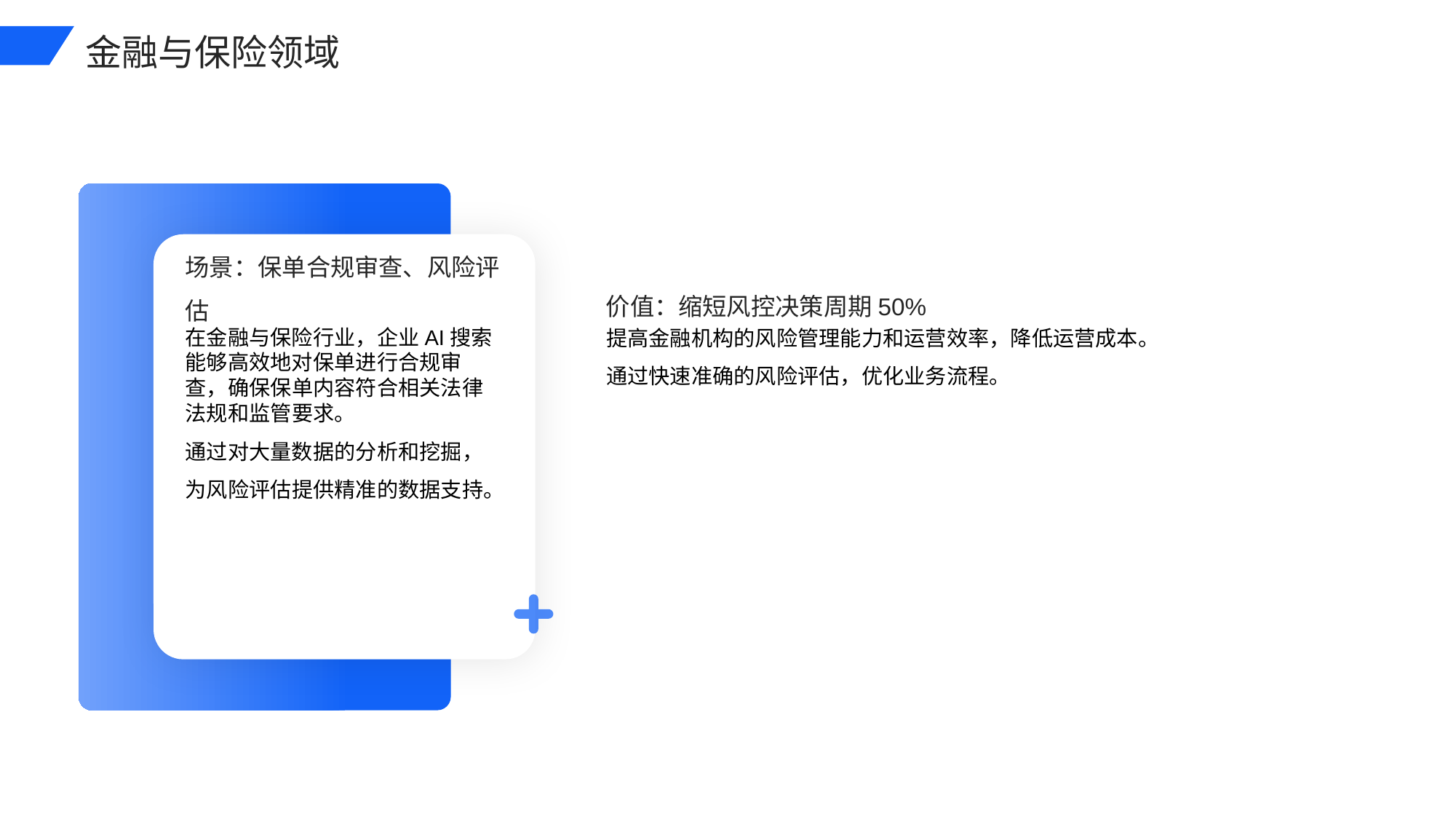

金融与保险领域

场景：保单合规审查、风险评估

价值：缩短风控决策周期50%
在金融与保险行业，企业AI搜索能够高效地对保单进行合规审查，确保保单内容符合相关法律法规和监管要求。
通过对大量数据的分析和挖掘，为风险评估提供精准的数据支持。
提高金融机构的风险管理能力和运营效率，降低运营成本。
通过快速准确的风险评估，优化业务流程。